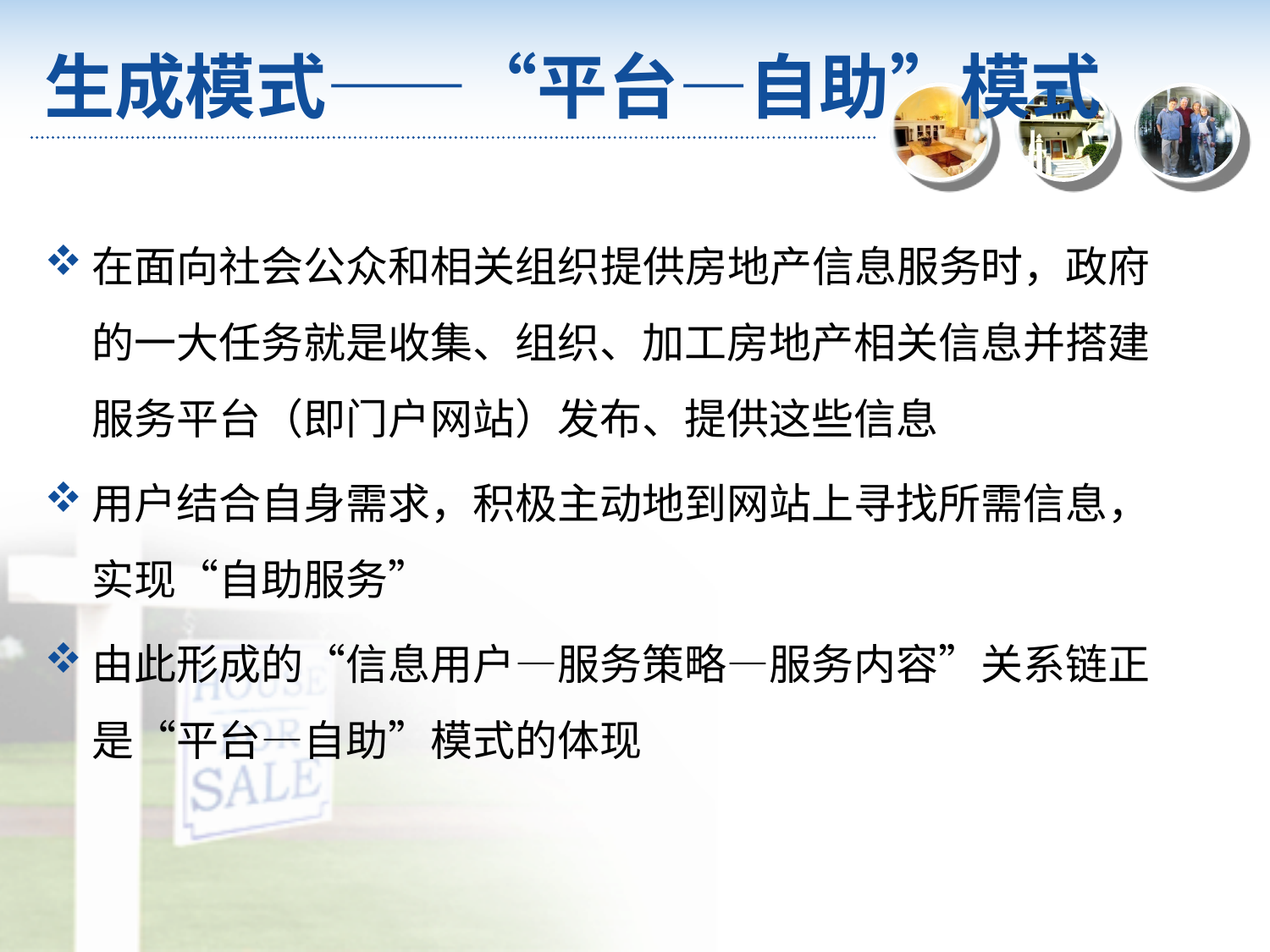

# 生成模式——“平台—自助”模式
在面向社会公众和相关组织提供房地产信息服务时，政府的一大任务就是收集、组织、加工房地产相关信息并搭建服务平台（即门户网站）发布、提供这些信息
用户结合自身需求，积极主动地到网站上寻找所需信息，实现“自助服务”
由此形成的“信息用户—服务策略—服务内容”关系链正是“平台—自助”模式的体现